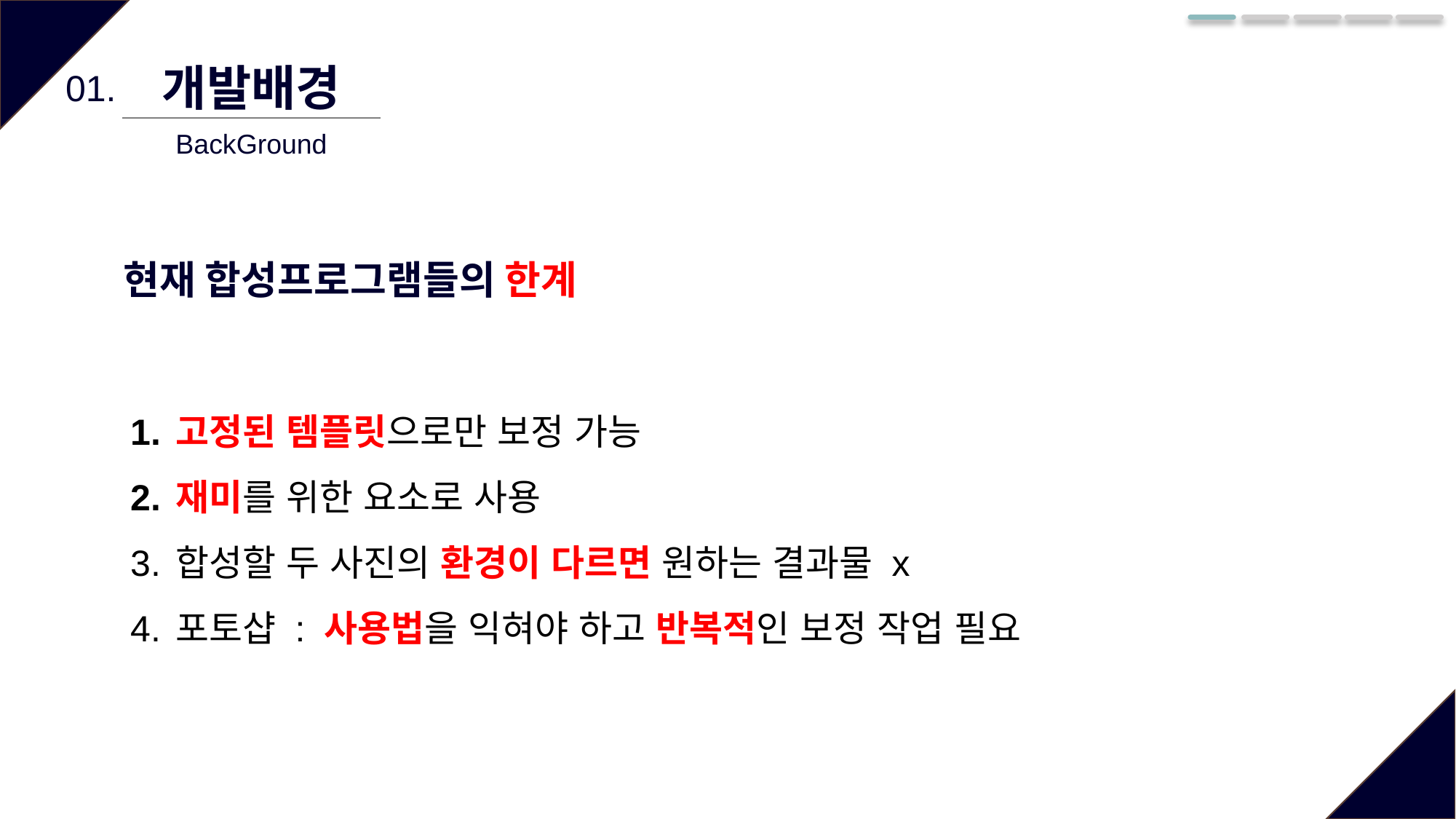

개발배경
01.
BackGround
현재 합성프로그램들의 한계

고정된 템플릿으로만 보정 가능
재미를 위한 요소로 사용
합성할 두 사진의 환경이 다르면 원하는 결과물 x
포토샵 : 사용법을 익혀야 하고 반복적인 보정 작업 필요